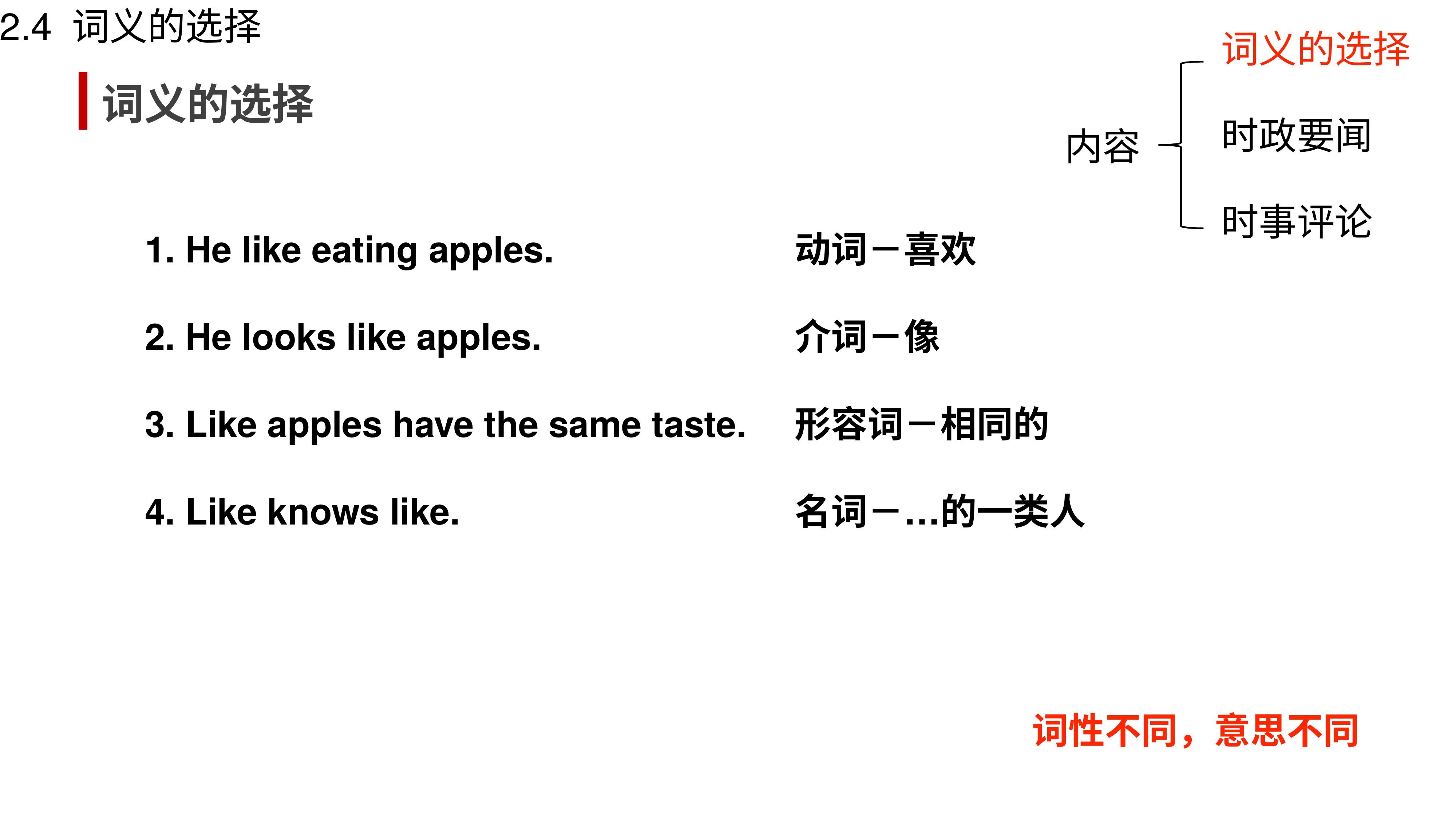

2.4 词义的选择
词义的选择

词义的选择

时政要闻
内容
动词－喜欢
介词－像
形容词－相同的
名词－…的一类人
时事评论
1. He like eating apples.
2. He looks like apples.
3. Like apples have the same taste.
4. Like knows like.
词性不同，意思不同